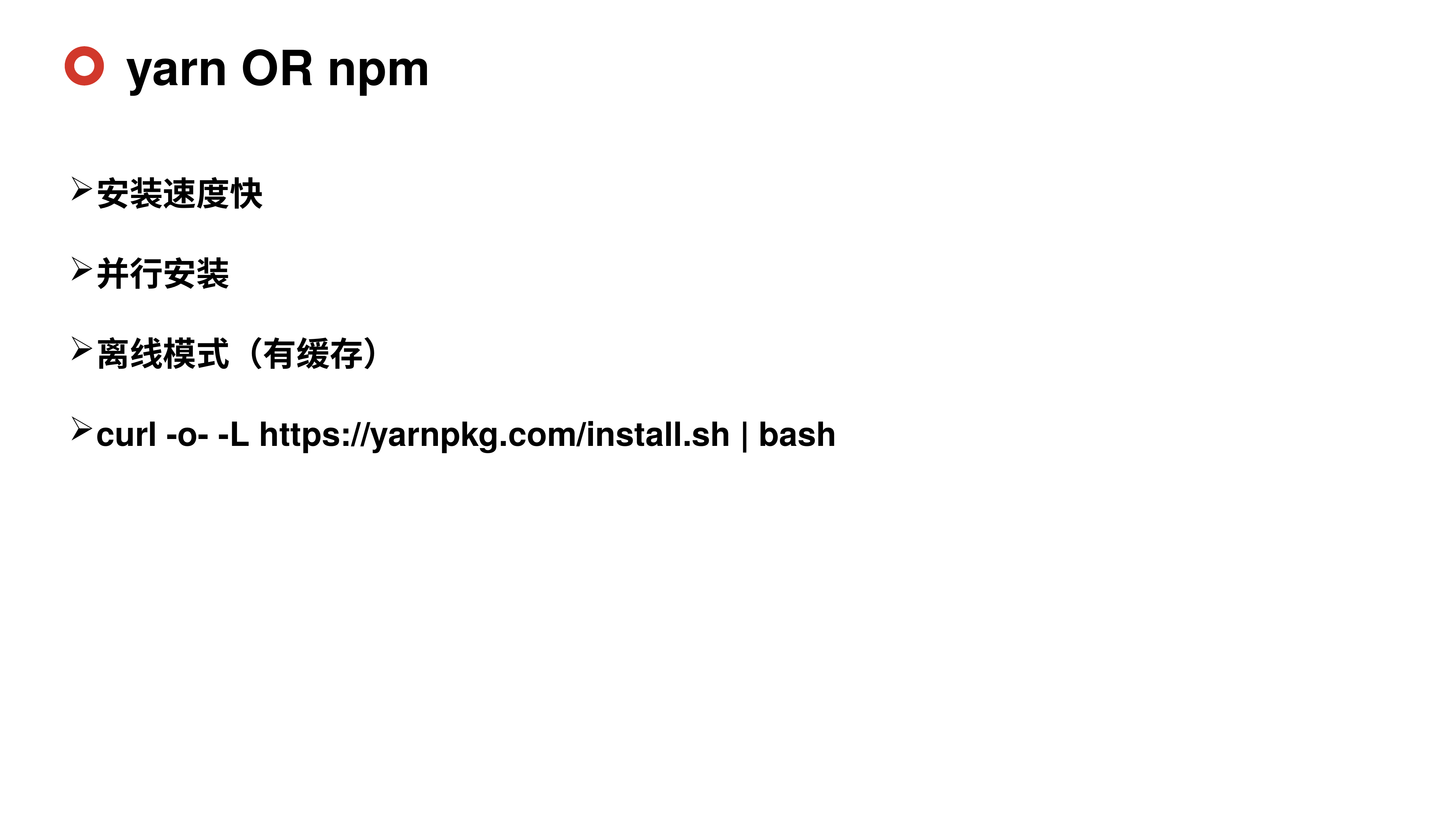

yarn OR npm

安装速度快

并行安装

离线模式（有缓存）

curl -o- -L https://yarnpkg.com/install.sh | bash